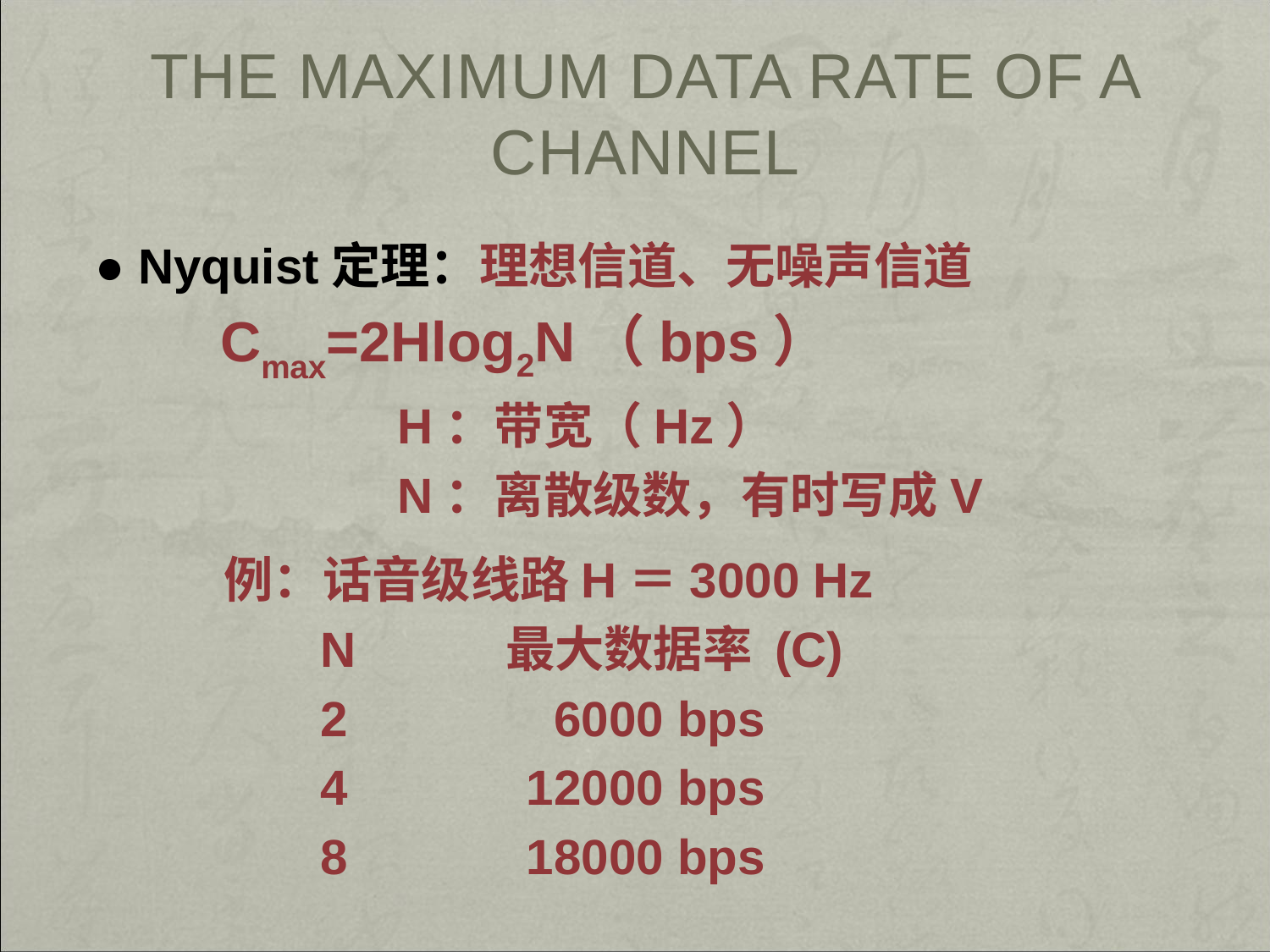

# The Maximum Data Rate of a Channel
● Nyquist定理：理想信道、无噪声信道
        Cmax=2Hlog2N（bps）
                      H：带宽（Hz）
                      N：离散级数，有时写成V
例：话音级线路H＝3000 Hz
       N          最大数据率 (C)
       2               6000 bps
       4             12000 bps
       8             18000 bps